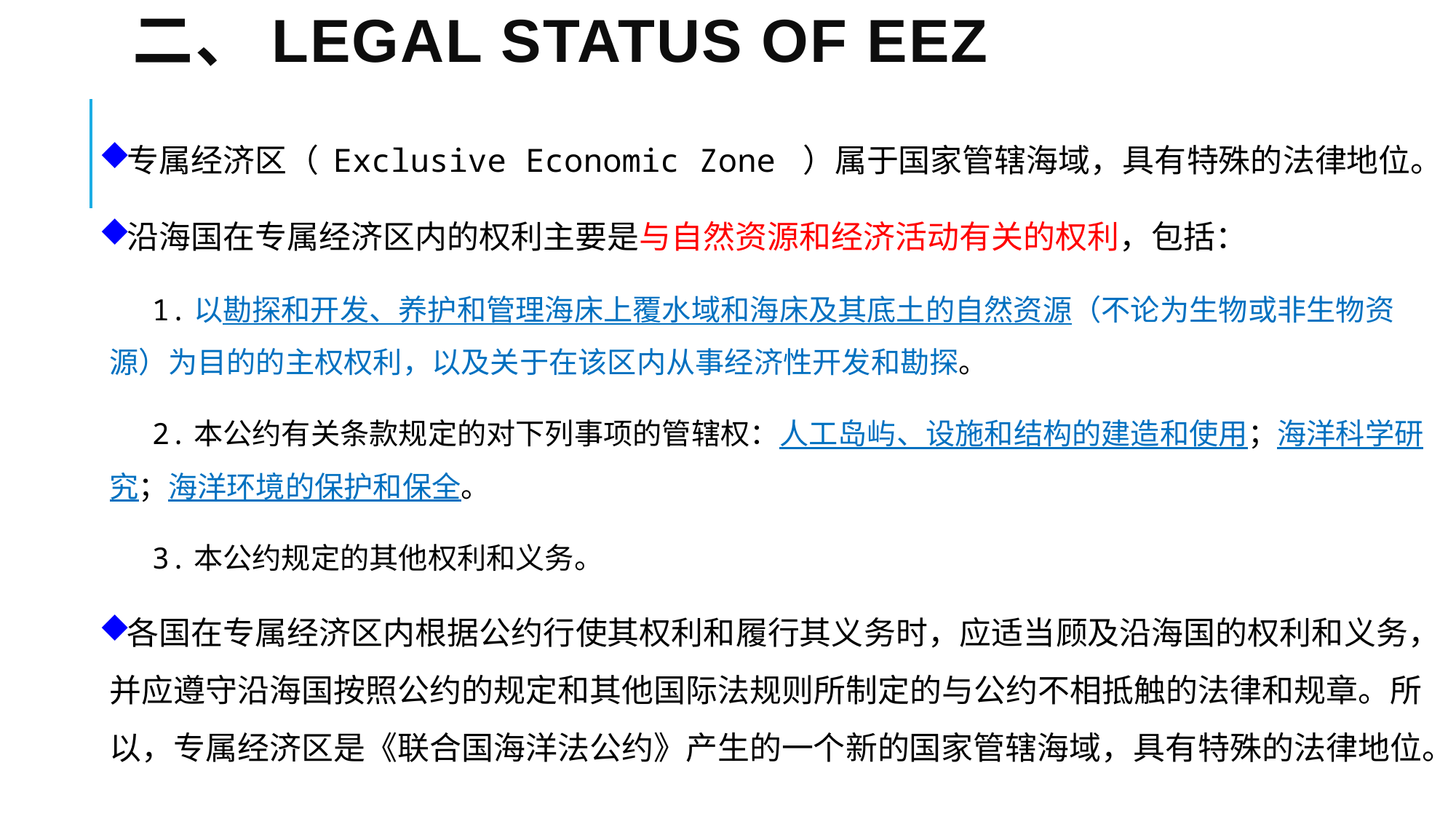

# 二、Legal Status of EEZ
专属经济区（ Exclusive Economic Zone ）属于国家管辖海域，具有特殊的法律地位。
沿海国在专属经济区内的权利主要是与自然资源和经济活动有关的权利，包括：
   1.以勘探和开发、养护和管理海床上覆水域和海床及其底土的自然资源（不论为生物或非生物资源）为目的的主权权利，以及关于在该区内从事经济性开发和勘探。
   2.本公约有关条款规定的对下列事项的管辖权：人工岛屿、设施和结构的建造和使用；海洋科学研究；海洋环境的保护和保全。
   3.本公约规定的其他权利和义务。
各国在专属经济区内根据公约行使其权利和履行其义务时，应适当顾及沿海国的权利和义务，并应遵守沿海国按照公约的规定和其他国际法规则所制定的与公约不相抵触的法律和规章。所以，专属经济区是《联合国海洋法公约》产生的一个新的国家管辖海域，具有特殊的法律地位。